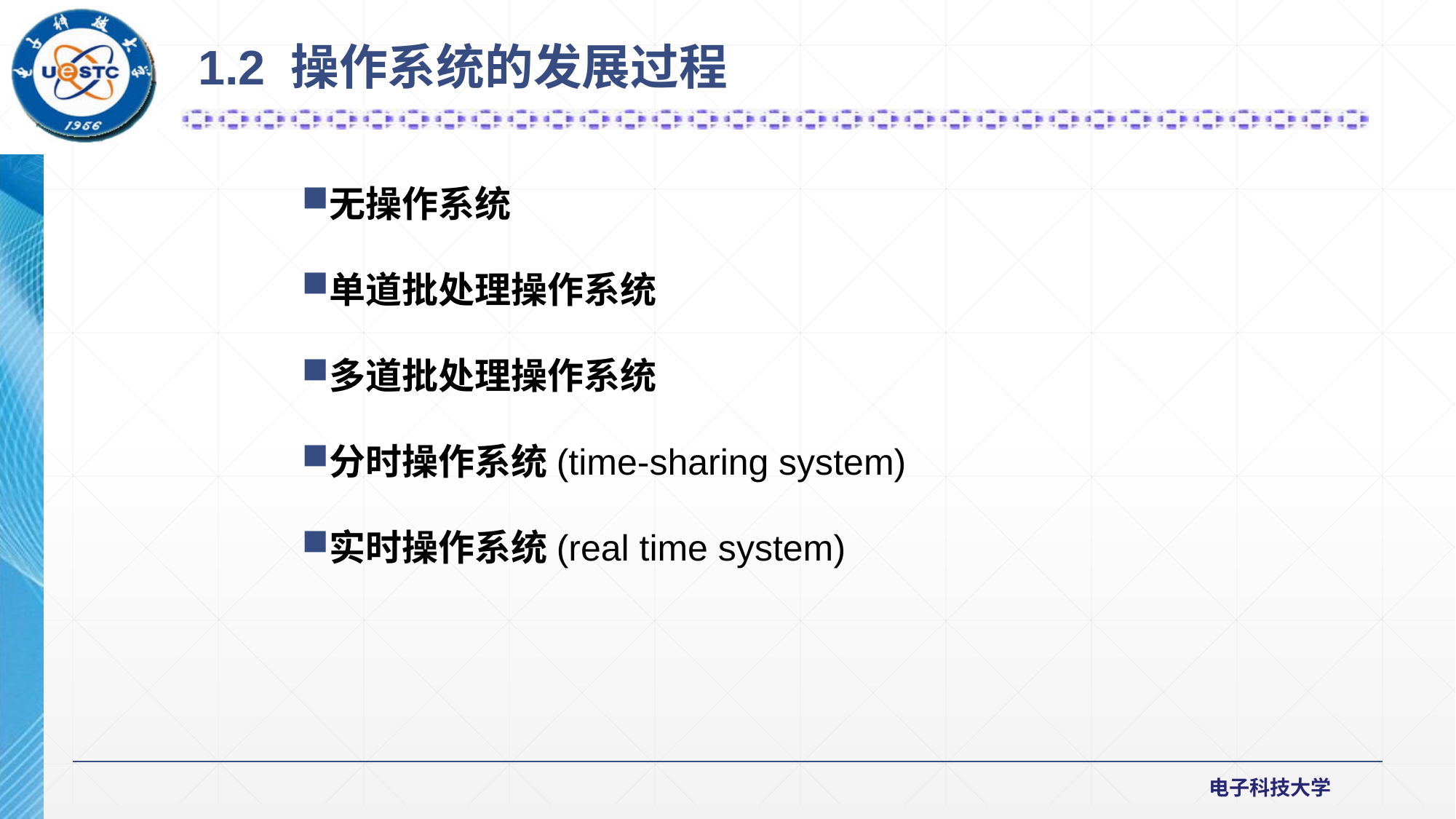

1.2 操作系统的发展过程
无操作系统
单道批处理操作系统
多道批处理操作系统
分时操作系统(time-sharing system)
实时操作系统(real time system)